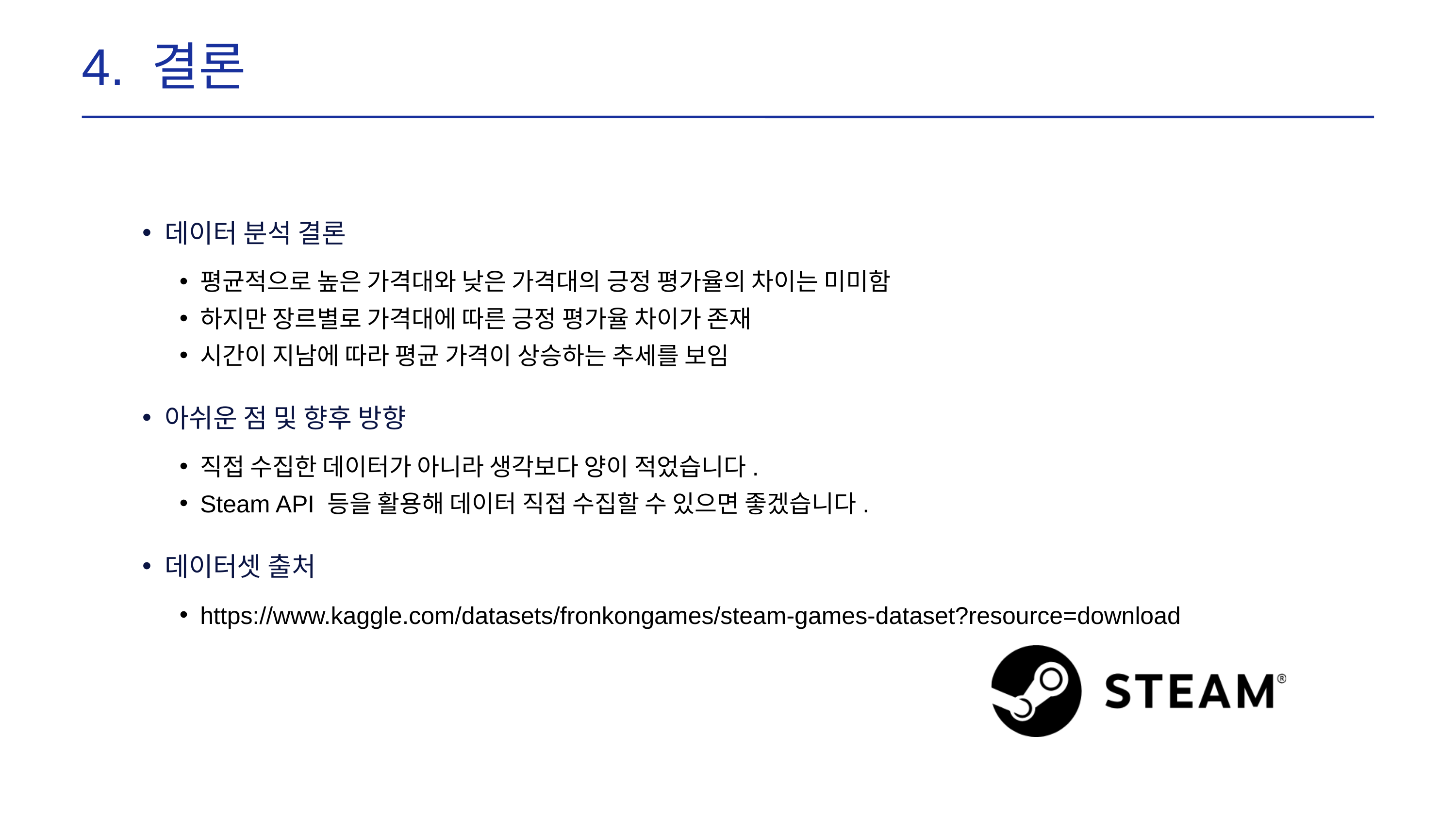

4. 결론

데이터 분석 결론
평균적으로 높은 가격대와 낮은 가격대의 긍정 평가율의 차이는 미미함
하지만 장르별로 가격대에 따른 긍정 평가율 차이가 존재
시간이 지남에 따라 평균 가격이 상승하는 추세를 보임
아쉬운 점 및 향후 방향
직접 수집한 데이터가 아니라 생각보다 양이 적었습니다.
Steam API 등을 활용해 데이터 직접 수집할 수 있으면 좋겠습니다.
데이터셋 출처
https://www.kaggle.com/datasets/fronkongames/steam-games-dataset?resource=download